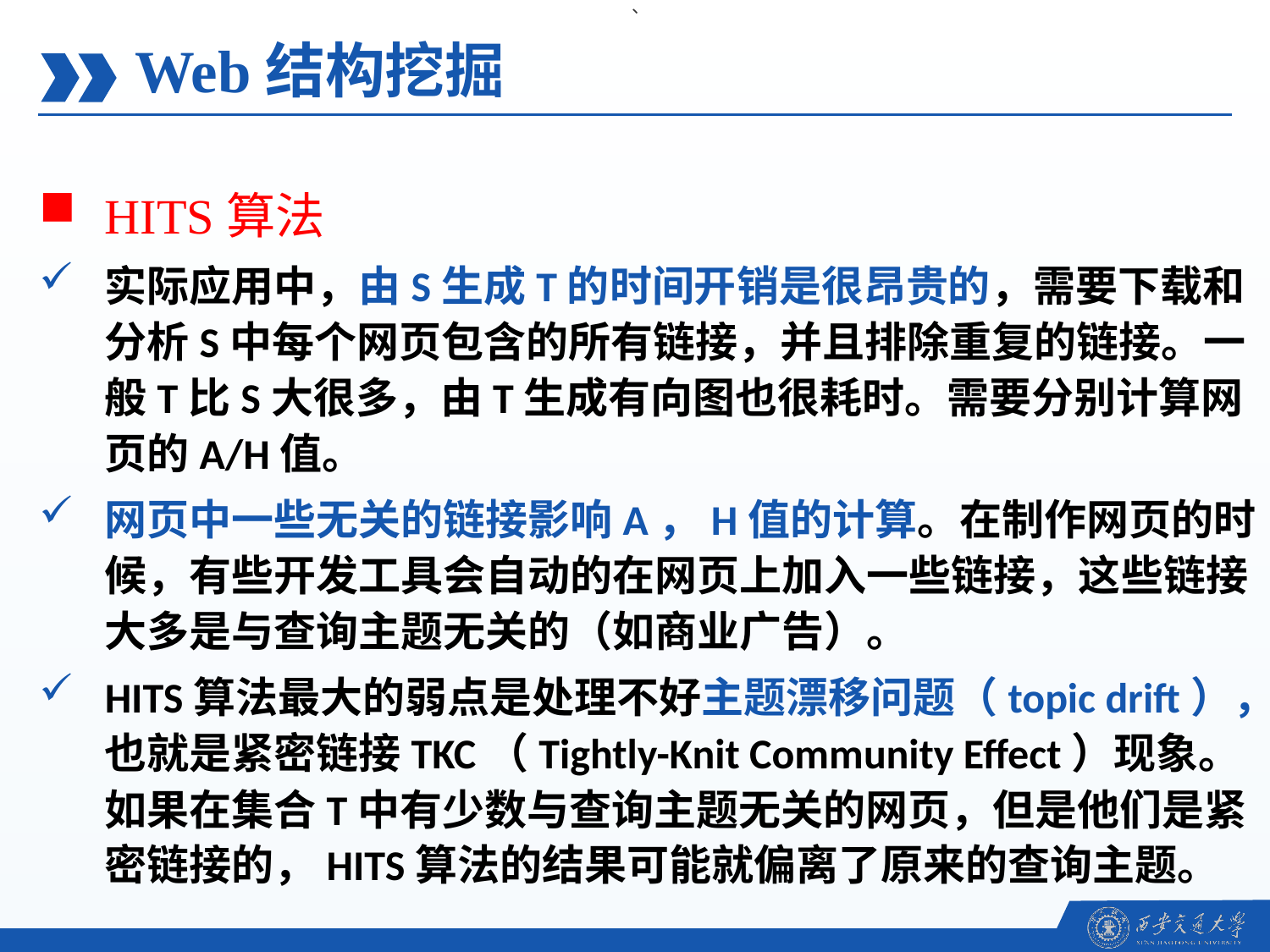

、
Web结构挖掘
HITS算法
实际应用中，由S生成T的时间开销是很昂贵的，需要下载和分析S中每个网页包含的所有链接，并且排除重复的链接。一般T比S大很多，由T生成有向图也很耗时。需要分别计算网页的A/H值。
网页中一些无关的链接影响A，H值的计算。在制作网页的时候，有些开发工具会自动的在网页上加入一些链接，这些链接大多是与查询主题无关的（如商业广告）。
HITS算法最大的弱点是处理不好主题漂移问题（topic drift），也就是紧密链接TKC（Tightly-Knit Community Effect）现象。如果在集合T中有少数与查询主题无关的网页，但是他们是紧密链接的，HITS算法的结果可能就偏离了原来的查询主题。